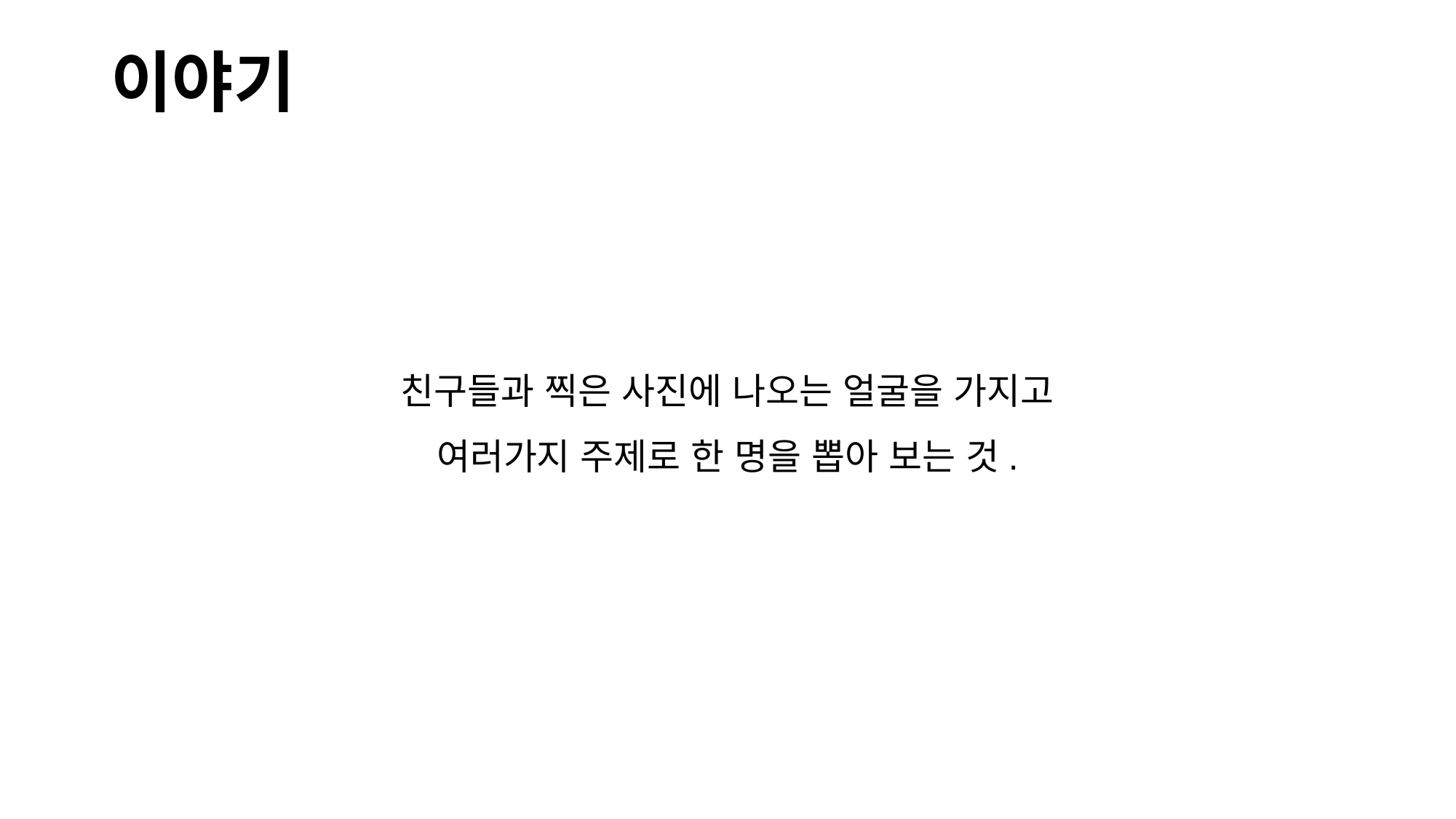

# 이야기
친구들과 찍은 사진에 나오는 얼굴을 가지고
여러가지 주제로 한 명을 뽑아 보는 것.